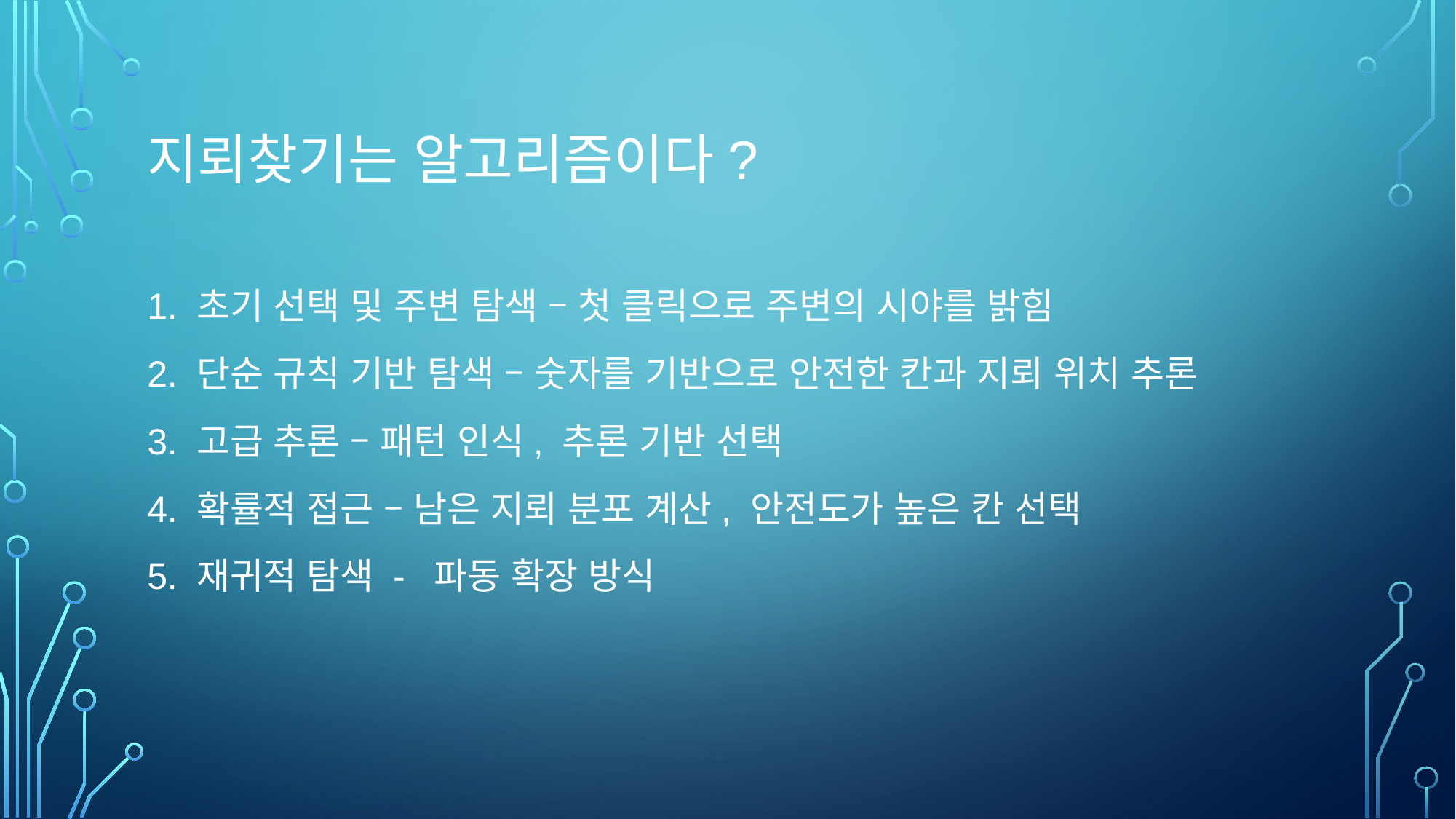

# 지뢰찾기는 알고리즘이다?
1. 초기 선택 및 주변 탐색 – 첫 클릭으로 주변의 시야를 밝힘
2. 단순 규칙 기반 탐색 – 숫자를 기반으로 안전한 칸과 지뢰 위치 추론
3. 고급 추론 – 패턴 인식, 추론 기반 선택
4. 확률적 접근 – 남은 지뢰 분포 계산, 안전도가 높은 칸 선택
5. 재귀적 탐색 -  파동 확장 방식